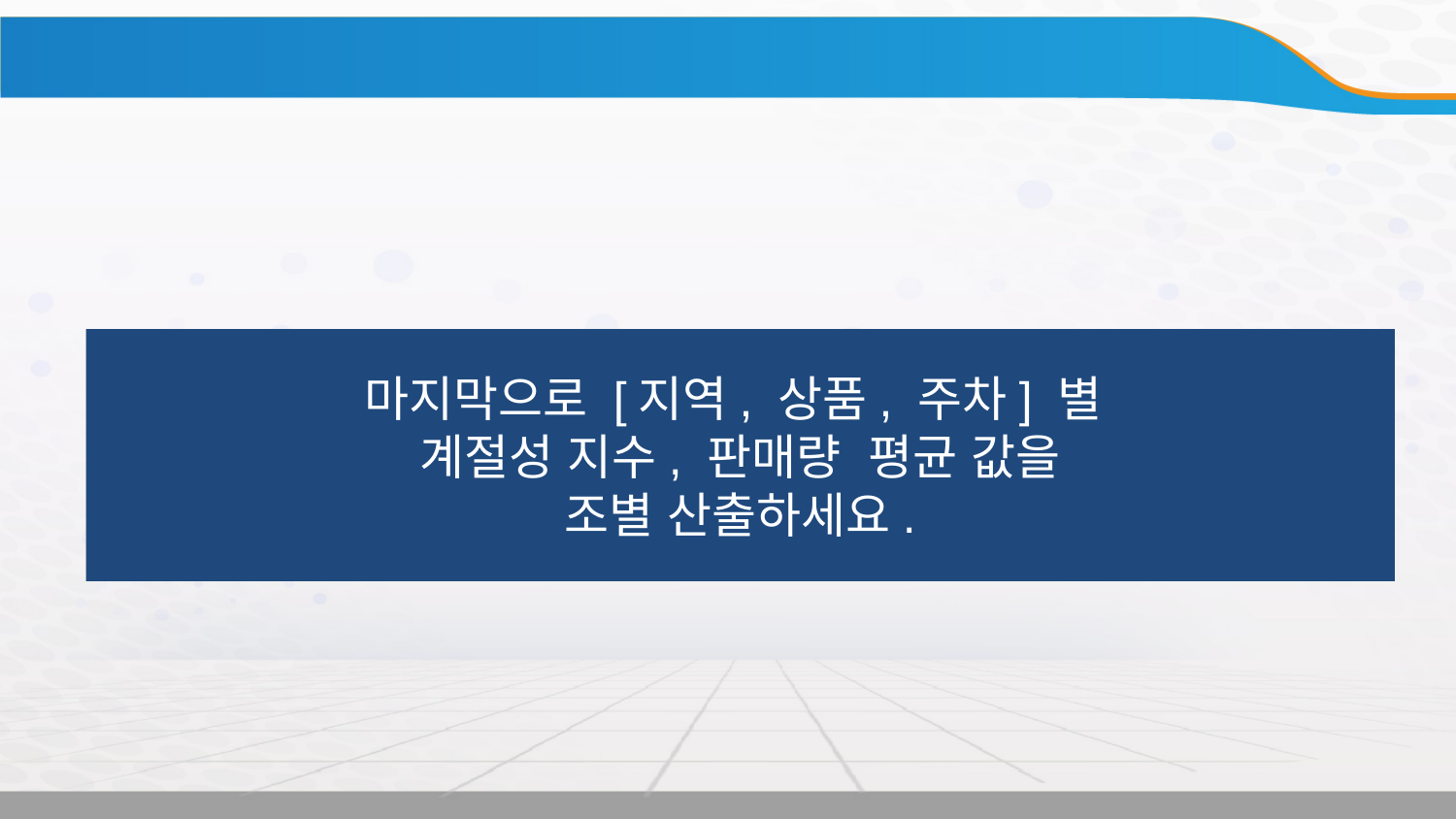

프로젝트 실습
마지막으로 [지역, 상품, 주차] 별
계절성 지수, 판매량  평균 값을
조별 산출하세요.